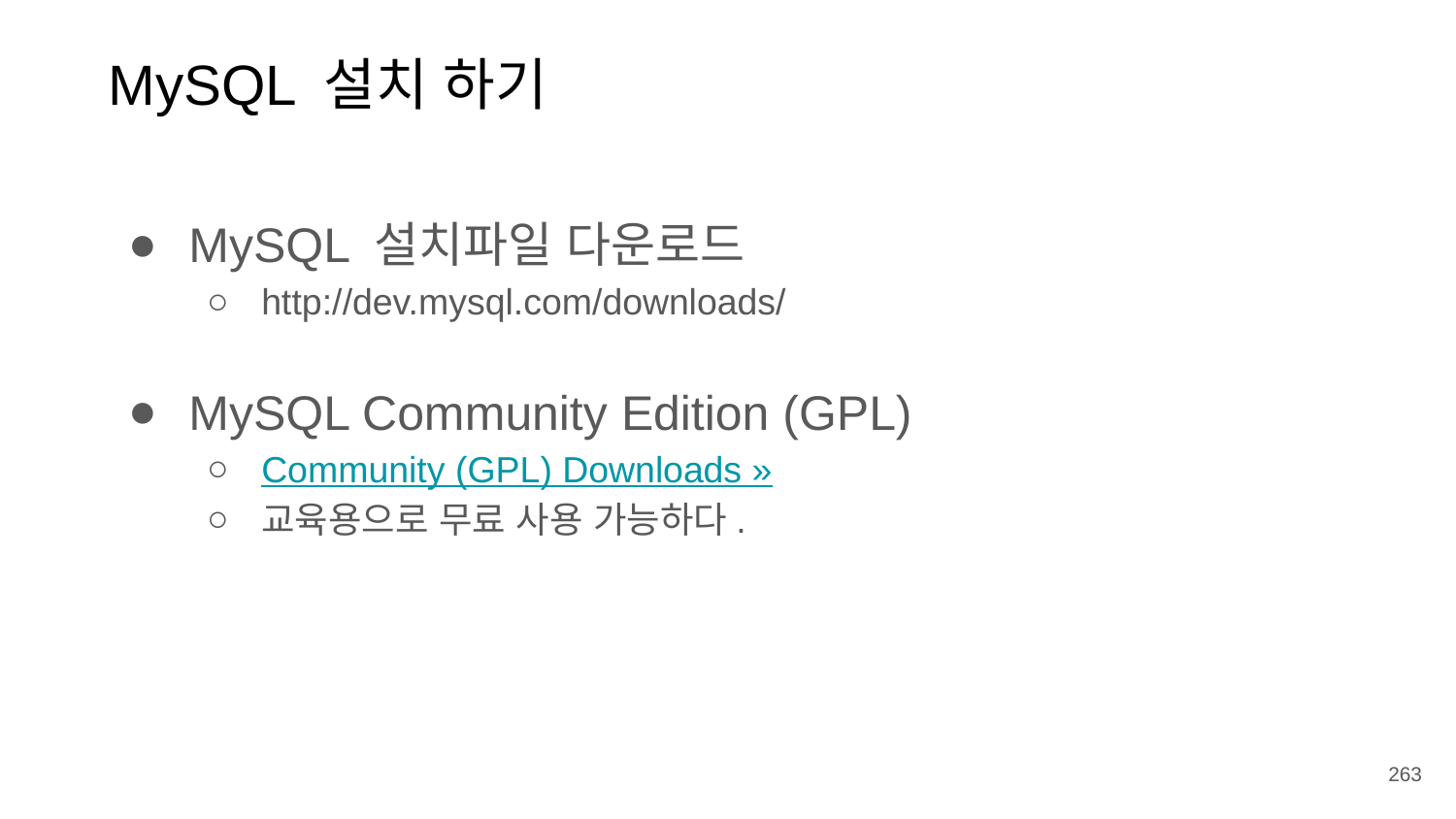

MySQL 설치 하기
MySQL 설치파일 다운로드
http://dev.mysql.com/downloads/

MySQL Community Edition (GPL)
Community (GPL) Downloads »
교육용으로 무료 사용 가능하다.
263